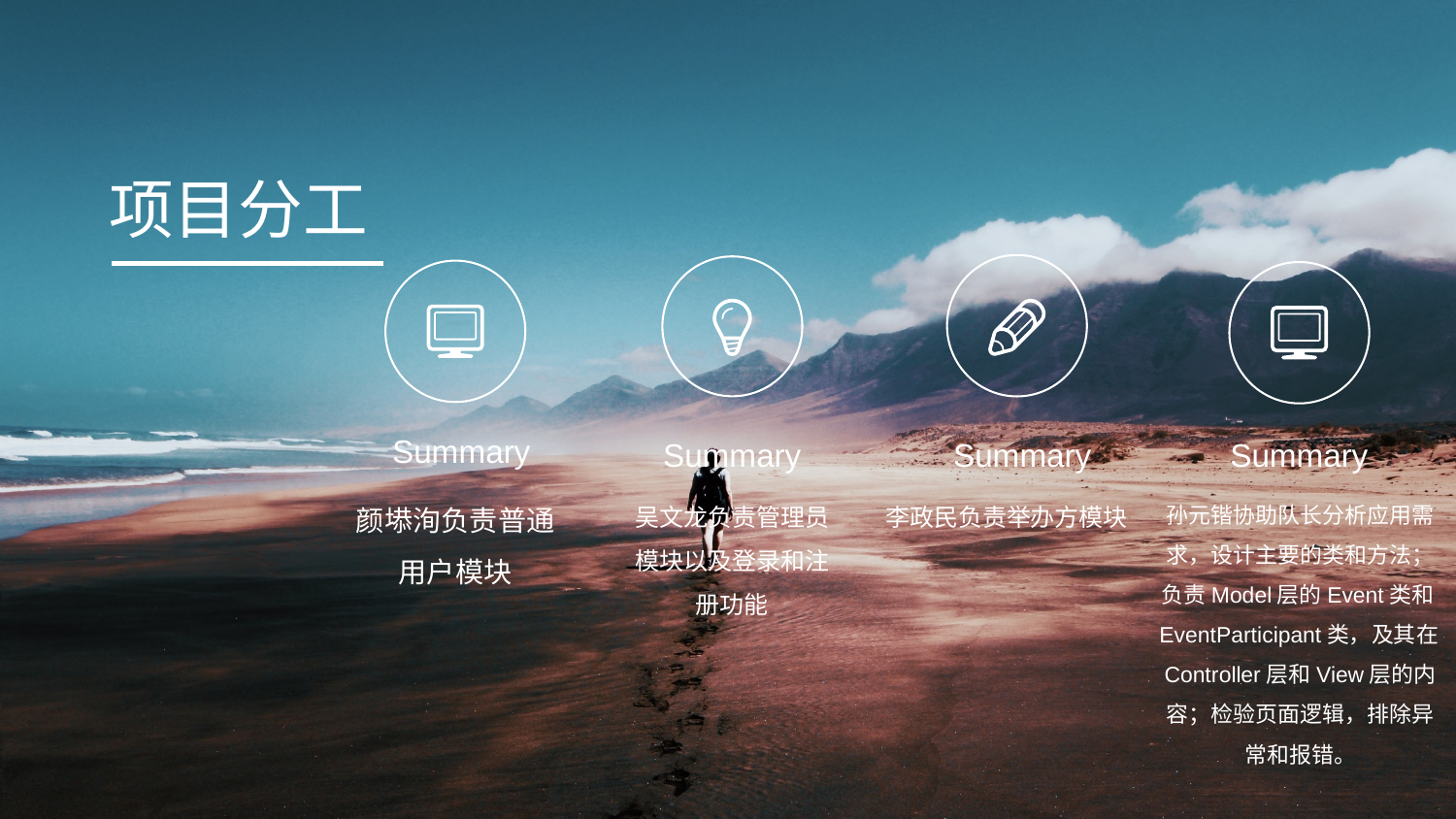

项目分工

Summary
Summary
Summary
Summary
颜塨洵负责普通用户模块
吴文龙负责管理员模块以及登录和注册功能
李政民负责举办方模块
孙元锴协助队长分析应用需求，设计主要的类和方法；负责Model层的Event类和EventParticipant类，及其在Controller层和View层的内容；检验页面逻辑，排除异常和报错。